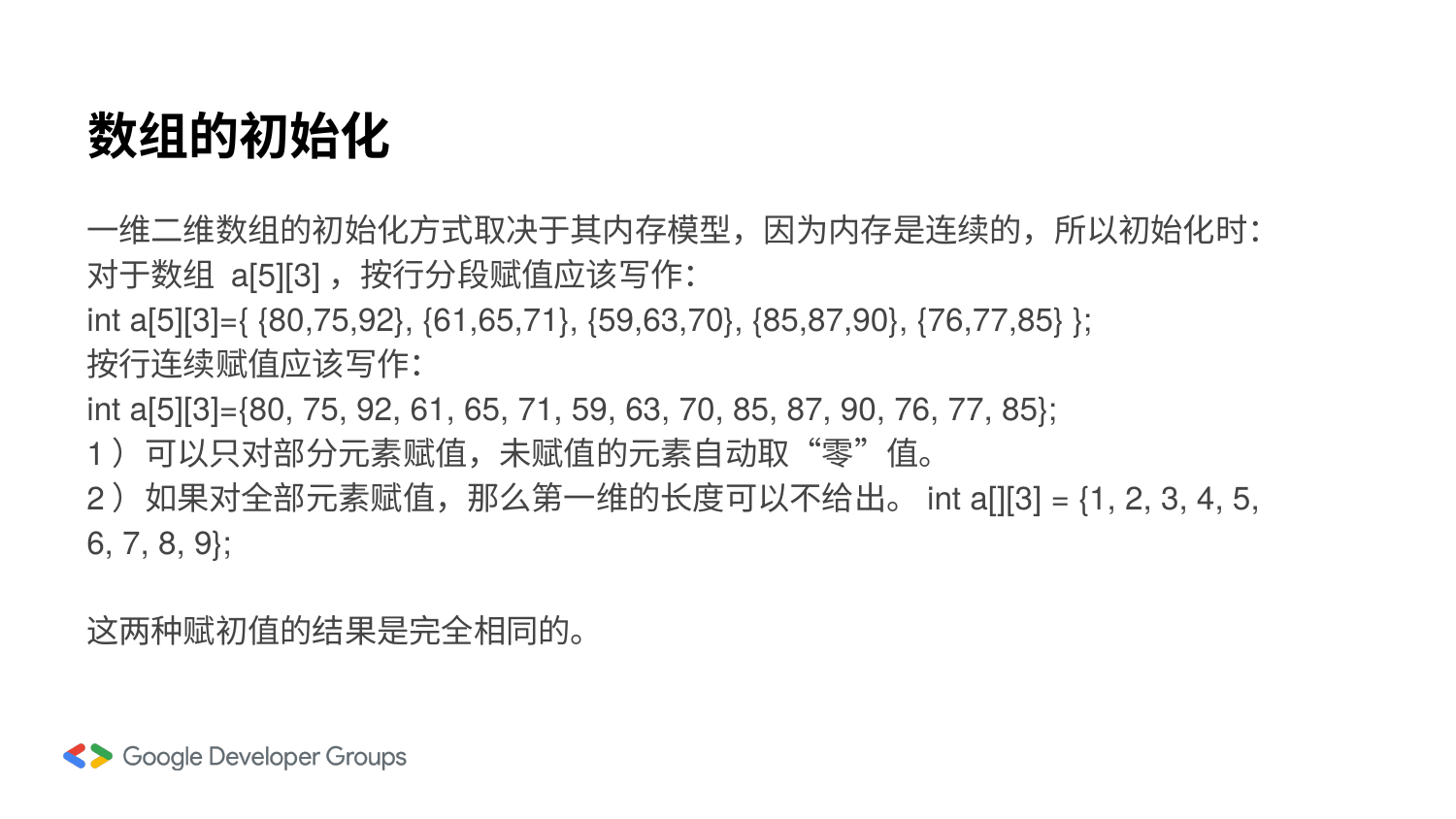

# 数组的初始化
一维二维数组的初始化方式取决于其内存模型，因为内存是连续的，所以初始化时：
对于数组 a[5][3]，按行分段赋值应该写作：
int a[5][3]={ {80,75,92}, {61,65,71}, {59,63,70}, {85,87,90}, {76,77,85} };
按行连续赋值应该写作：
int a[5][3]={80, 75, 92, 61, 65, 71, 59, 63, 70, 85, 87, 90, 76, 77, 85};
1）可以只对部分元素赋值，未赋值的元素自动取“零”值。
2）如果对全部元素赋值，那么第一维的长度可以不给出。int a[][3] = {1, 2, 3, 4, 5, 6, 7, 8, 9};

这两种赋初值的结果是完全相同的。